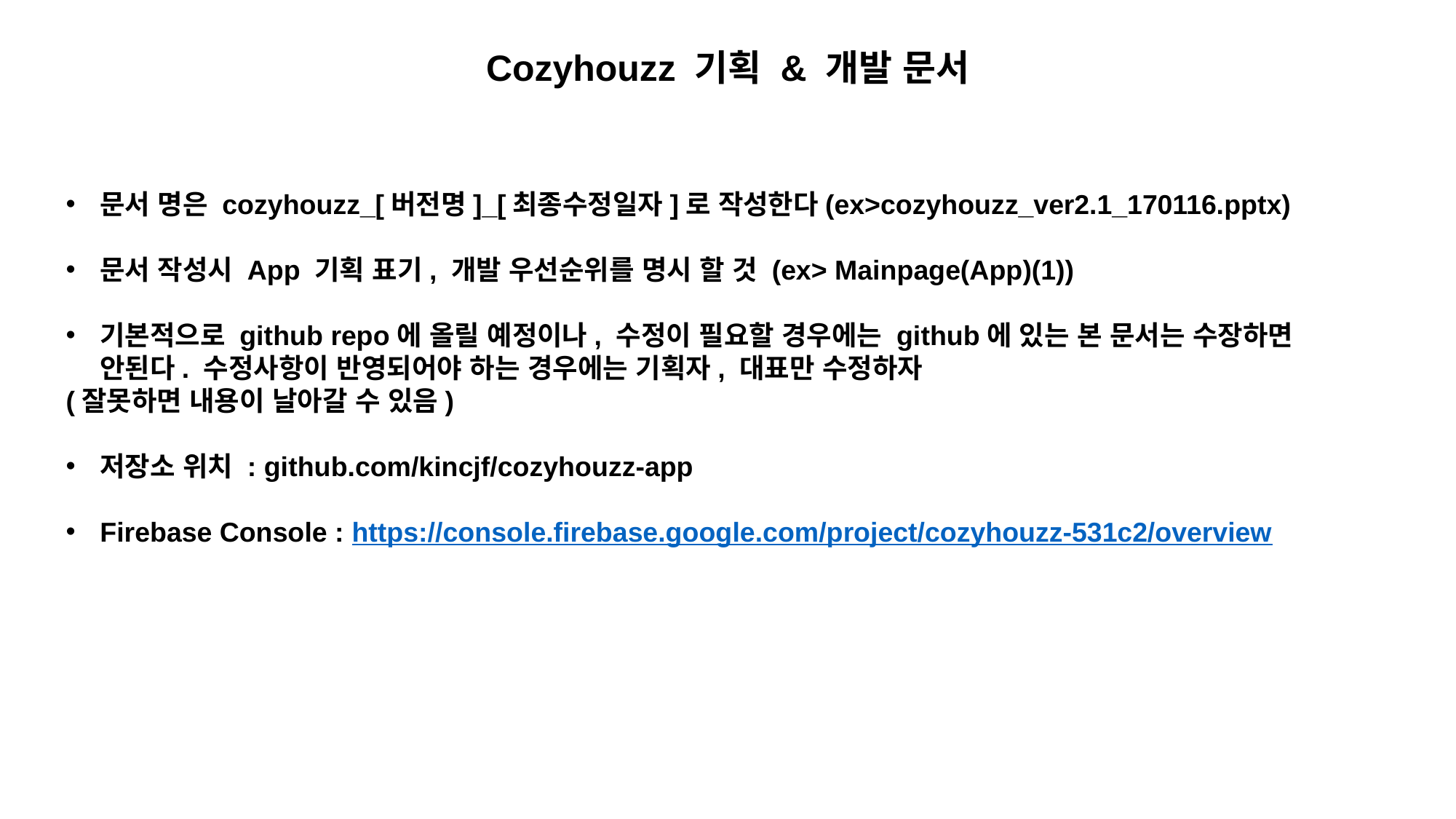

Cozyhouzz 기획 & 개발 문서
문서 명은 cozyhouzz_[버전명]_[최종수정일자]로 작성한다(ex>cozyhouzz_ver2.1_170116.pptx)

문서 작성시 App 기획 표기, 개발 우선순위를 명시 할 것 (ex> Mainpage(App)(1))

기본적으로 github repo에 올릴 예정이나, 수정이 필요할 경우에는 github에 있는 본 문서는 수장하면 안된다. 수정사항이 반영되어야 하는 경우에는 기획자, 대표만 수정하자
(잘못하면 내용이 날아갈 수 있음)

저장소 위치 : github.com/kincjf/cozyhouzz-app

Firebase Console : https://console.firebase.google.com/project/cozyhouzz-531c2/overview